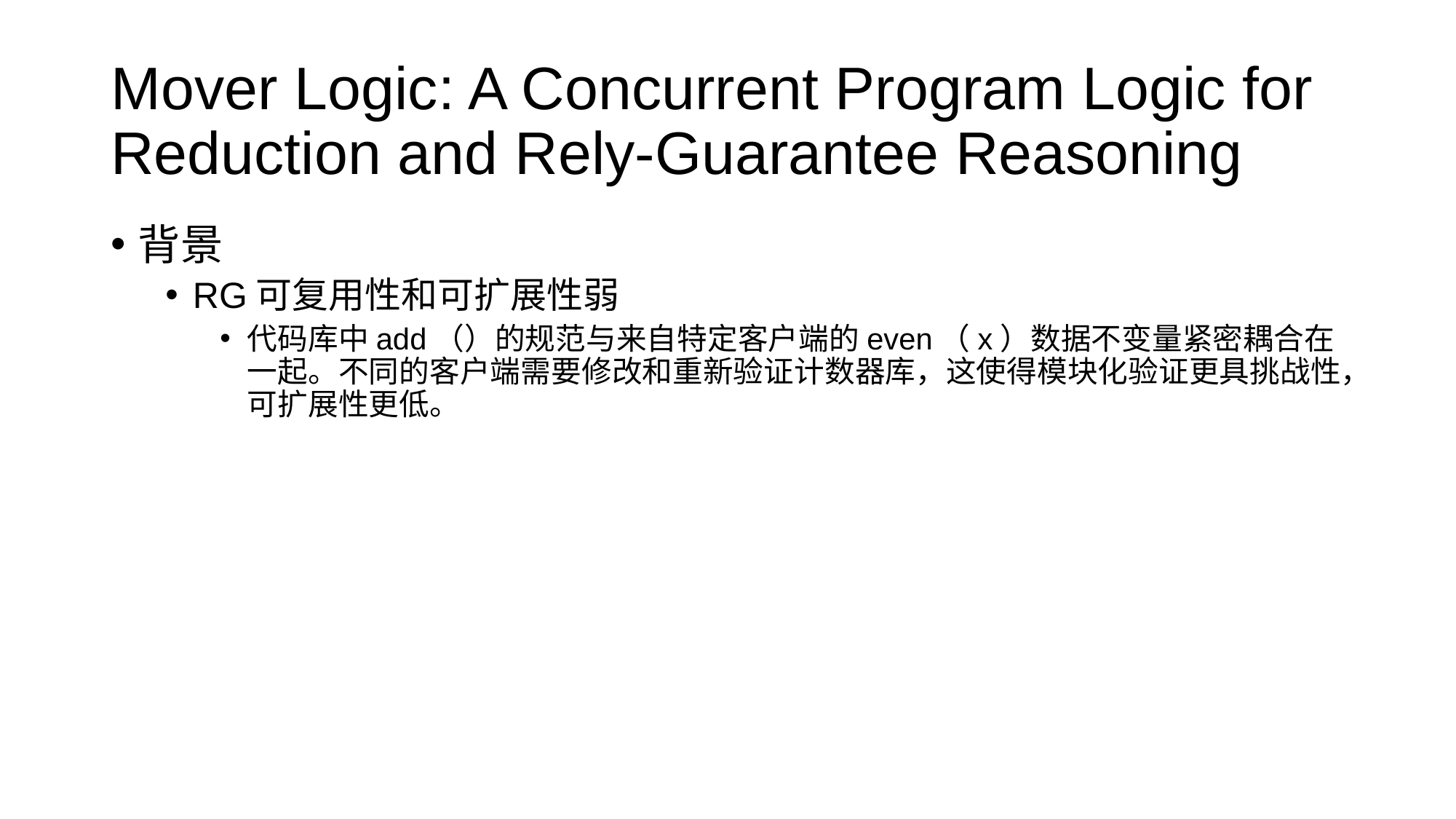

# Mover Logic: A Concurrent Program Logic for Reduction and Rely-Guarantee Reasoning
背景
RG可复用性和可扩展性弱
代码库中add（）的规范与来自特定客户端的even（x）数据不变量紧密耦合在一起。不同的客户端需要修改和重新验证计数器库，这使得模块化验证更具挑战性，可扩展性更低。